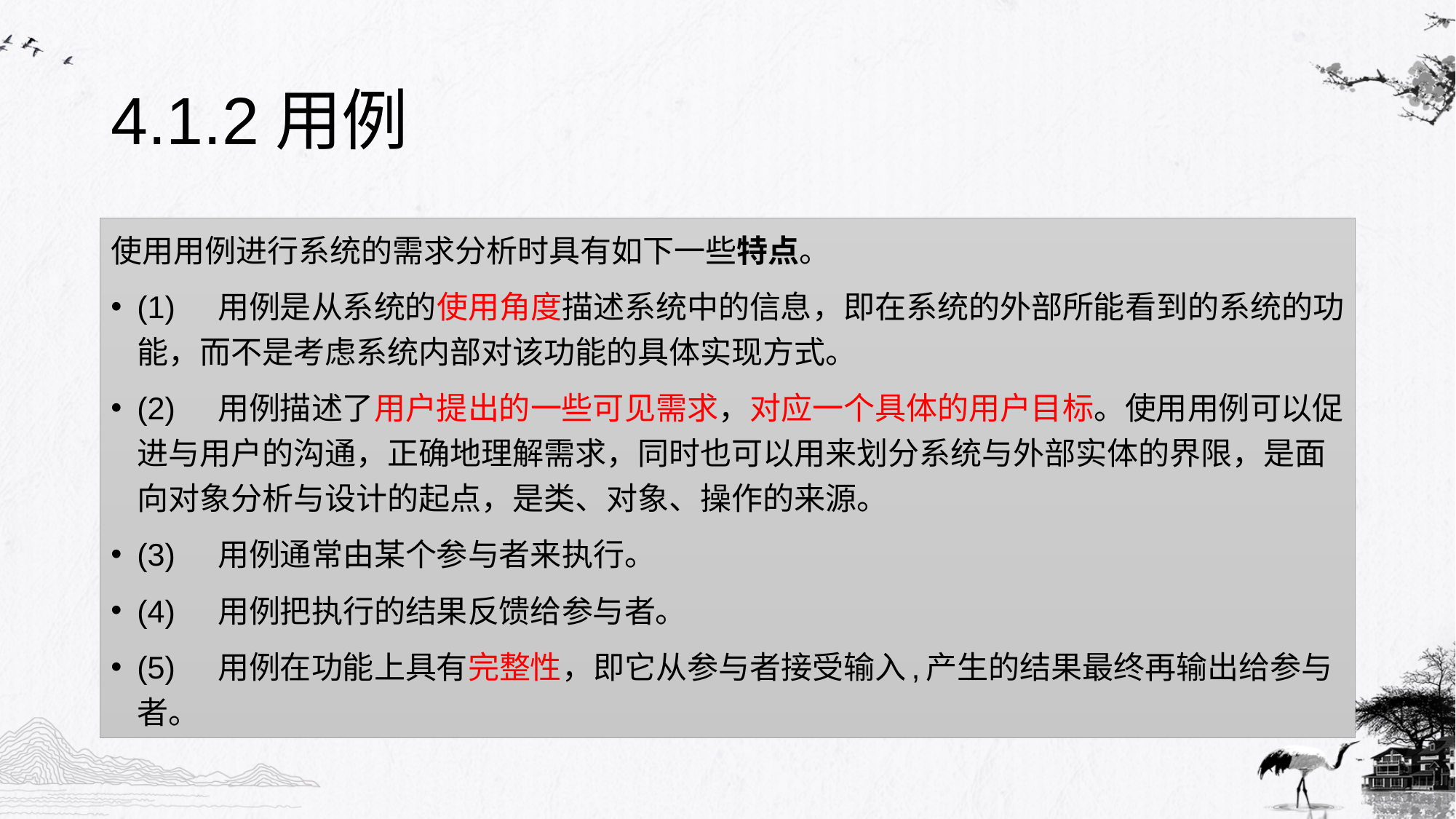

# 4.1.2用例
使用用例进行系统的需求分析时具有如下一些特点。
(1)	用例是从系统的使用角度描述系统中的信息，即在系统的外部所能看到的系统的功能，而不是考虑系统内部对该功能的具体实现方式。
(2)	用例描述了用户提出的一些可见需求，对应一个具体的用户目标。使用用例可以促进与用户的沟通，正确地理解需求，同时也可以用来划分系统与外部实体的界限，是面向对象分析与设计的起点，是类、对象、操作的来源。
(3)	用例通常由某个参与者来执行。
(4)	用例把执行的结果反馈给参与者。
(5)	用例在功能上具有完整性，即它从参与者接受输入,产生的结果最终再输出给参与者。